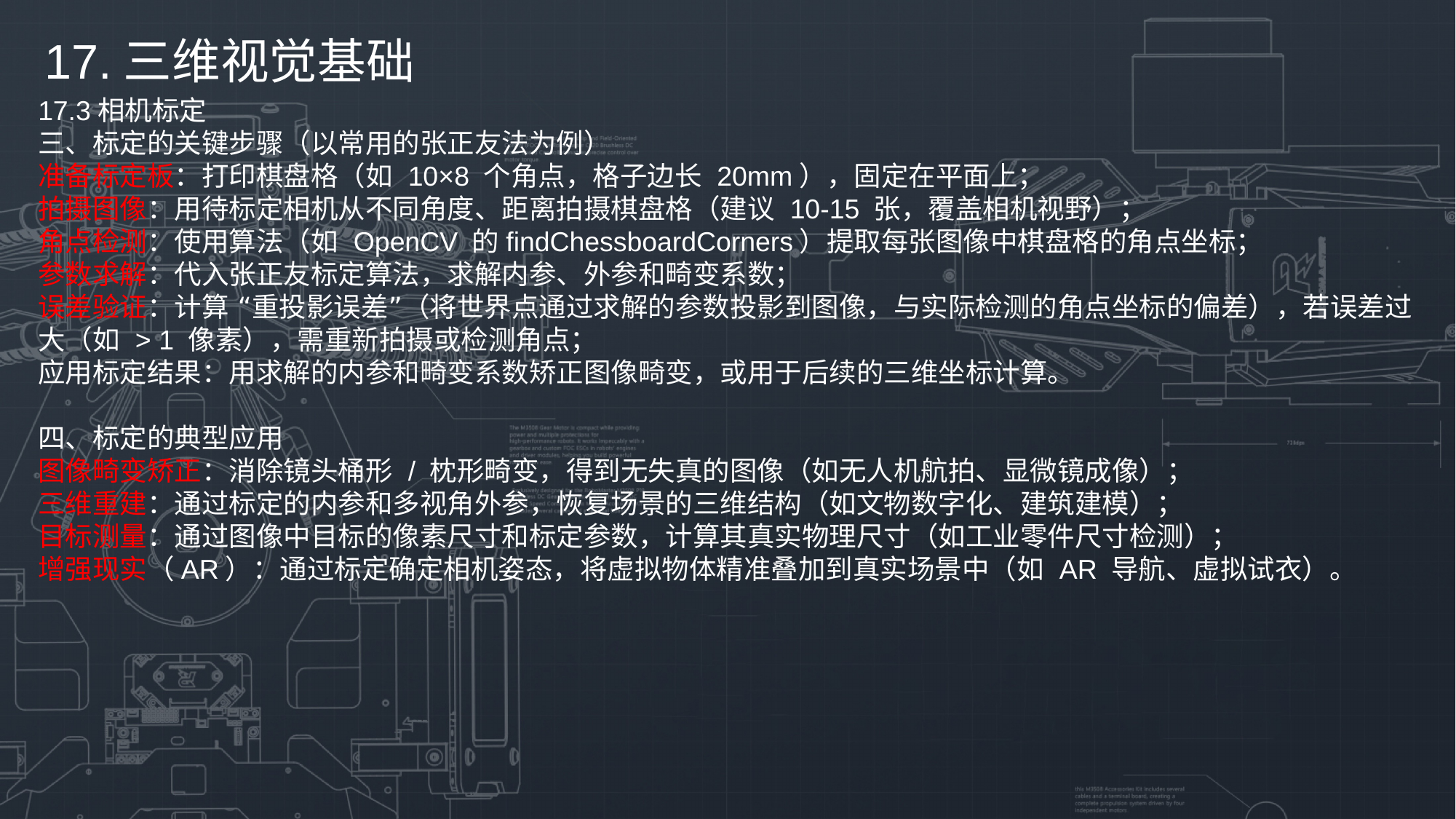

17.三维视觉基础
17.3相机标定
三、标定的关键步骤（以常用的张正友法为例）
准备标定板：打印棋盘格（如 10×8 个角点，格子边长 20mm），固定在平面上；
拍摄图像：用待标定相机从不同角度、距离拍摄棋盘格（建议 10-15 张，覆盖相机视野）；
角点检测：使用算法（如 OpenCV 的findChessboardCorners）提取每张图像中棋盘格的角点坐标；
参数求解：代入张正友标定算法，求解内参、外参和畸变系数；
误差验证：计算 “重投影误差”（将世界点通过求解的参数投影到图像，与实际检测的角点坐标的偏差），若误差过大（如 > 1 像素），需重新拍摄或检测角点；
应用标定结果：用求解的内参和畸变系数矫正图像畸变，或用于后续的三维坐标计算。

四、标定的典型应用
图像畸变矫正：消除镜头桶形 / 枕形畸变，得到无失真的图像（如无人机航拍、显微镜成像）；
三维重建：通过标定的内参和多视角外参，恢复场景的三维结构（如文物数字化、建筑建模）；
目标测量：通过图像中目标的像素尺寸和标定参数，计算其真实物理尺寸（如工业零件尺寸检测）；
增强现实（AR）：通过标定确定相机姿态，将虚拟物体精准叠加到真实场景中（如 AR 导航、虚拟试衣）。